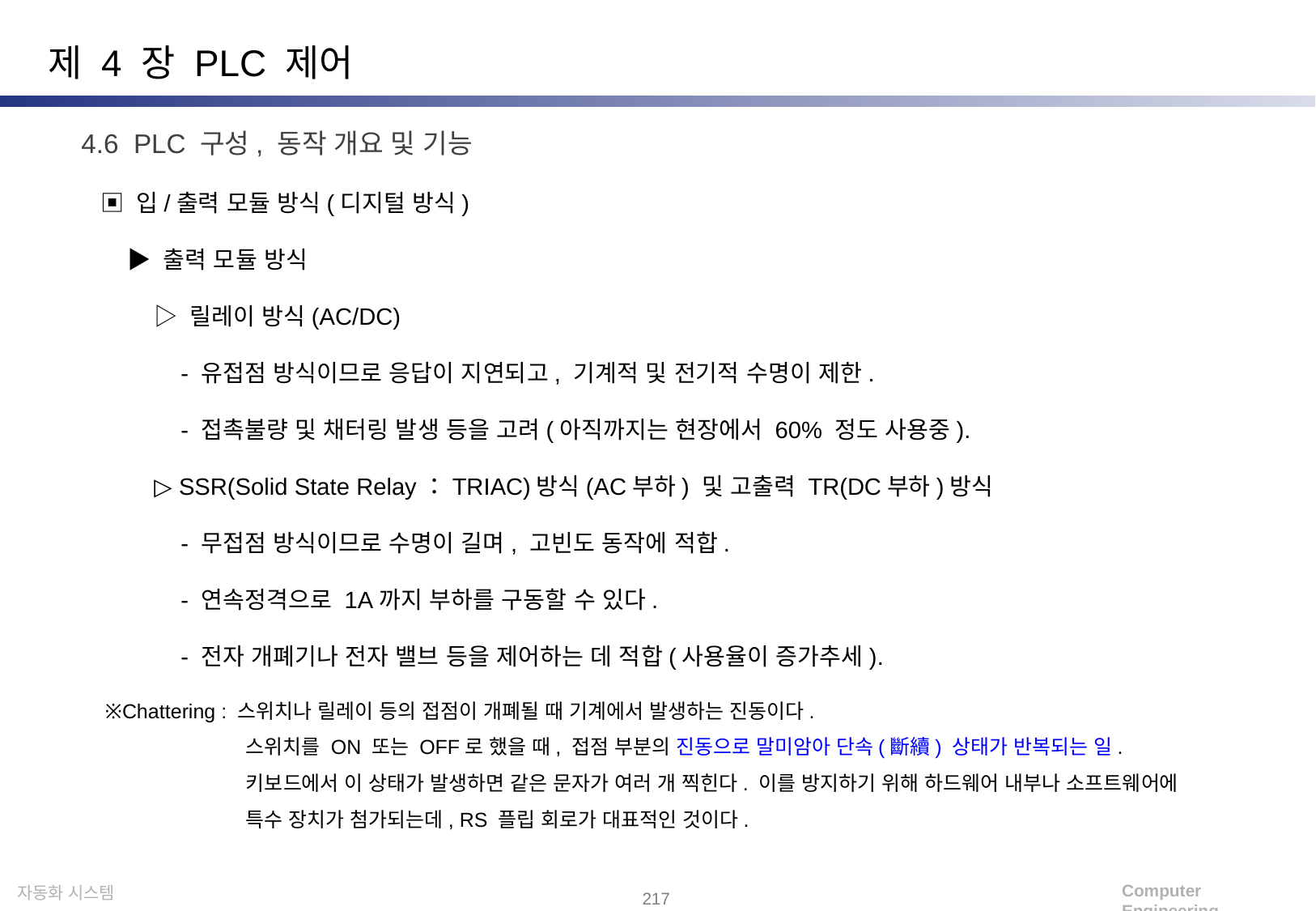

제 4 장 PLC 제어
4.6  PLC 구성, 동작 개요 및 기능
▣ 입/출력 모듈 방식(디지털 방식)
    ▶ 출력 모듈 방식
        ▷ 릴레이 방식(AC/DC)
            - 유접점 방식이므로 응답이 지연되고, 기계적 및 전기적 수명이 제한.
            - 접촉불량 및 채터링 발생 등을 고려(아직까지는 현장에서 60% 정도 사용중).
        ▷ SSR(Solid State Relay：TRIAC)방식(AC부하) 및 고출력 TR(DC부하)방식
            - 무접점 방식이므로 수명이 길며, 고빈도 동작에 적합.
            - 연속정격으로 1A까지 부하를 구동할 수 있다.
            - 전자 개폐기나 전자 밸브 등을 제어하는 데 적합(사용율이 증가추세).
※Chattering : 스위치나 릴레이 등의 접점이 개폐될 때 기계에서 발생하는 진동이다.
                        스위치를 ON 또는 OFF로 했을 때, 접점 부분의 진동으로 말미암아 단속(斷續) 상태가 반복되는 일.
                        키보드에서 이 상태가 발생하면 같은 문자가 여러 개 찍힌다. 이를 방지하기 위해 하드웨어 내부나 소프트웨어에
                        특수 장치가 첨가되는데, RS 플립 회로가 대표적인 것이다.